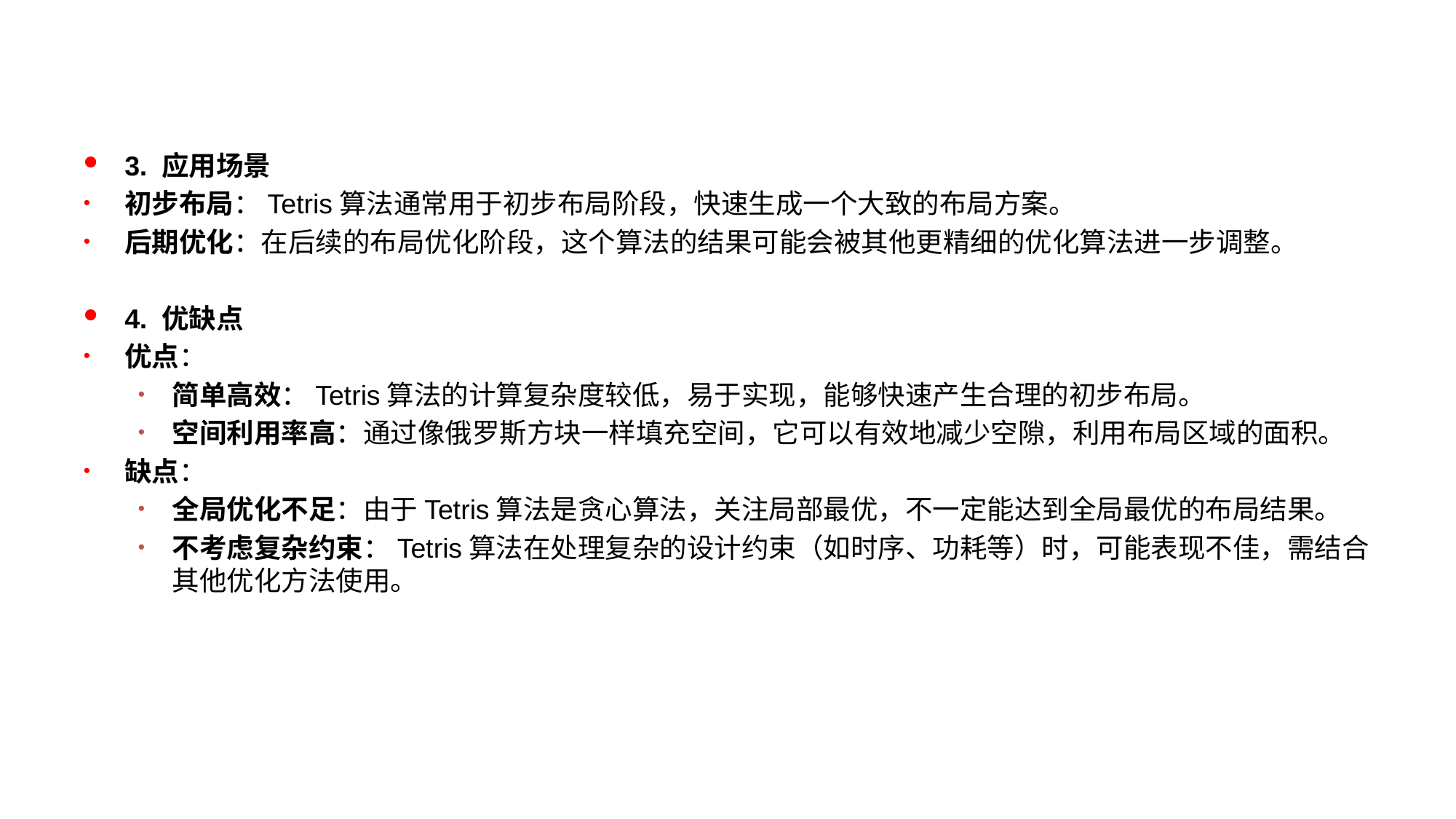

3. 应用场景
初步布局：Tetris算法通常用于初步布局阶段，快速生成一个大致的布局方案。
后期优化：在后续的布局优化阶段，这个算法的结果可能会被其他更精细的优化算法进一步调整。

4. 优缺点
优点：
简单高效：Tetris算法的计算复杂度较低，易于实现，能够快速产生合理的初步布局。
空间利用率高：通过像俄罗斯方块一样填充空间，它可以有效地减少空隙，利用布局区域的面积。
缺点：
全局优化不足：由于Tetris算法是贪心算法，关注局部最优，不一定能达到全局最优的布局结果。
不考虑复杂约束：Tetris算法在处理复杂的设计约束（如时序、功耗等）时，可能表现不佳，需结合其他优化方法使用。